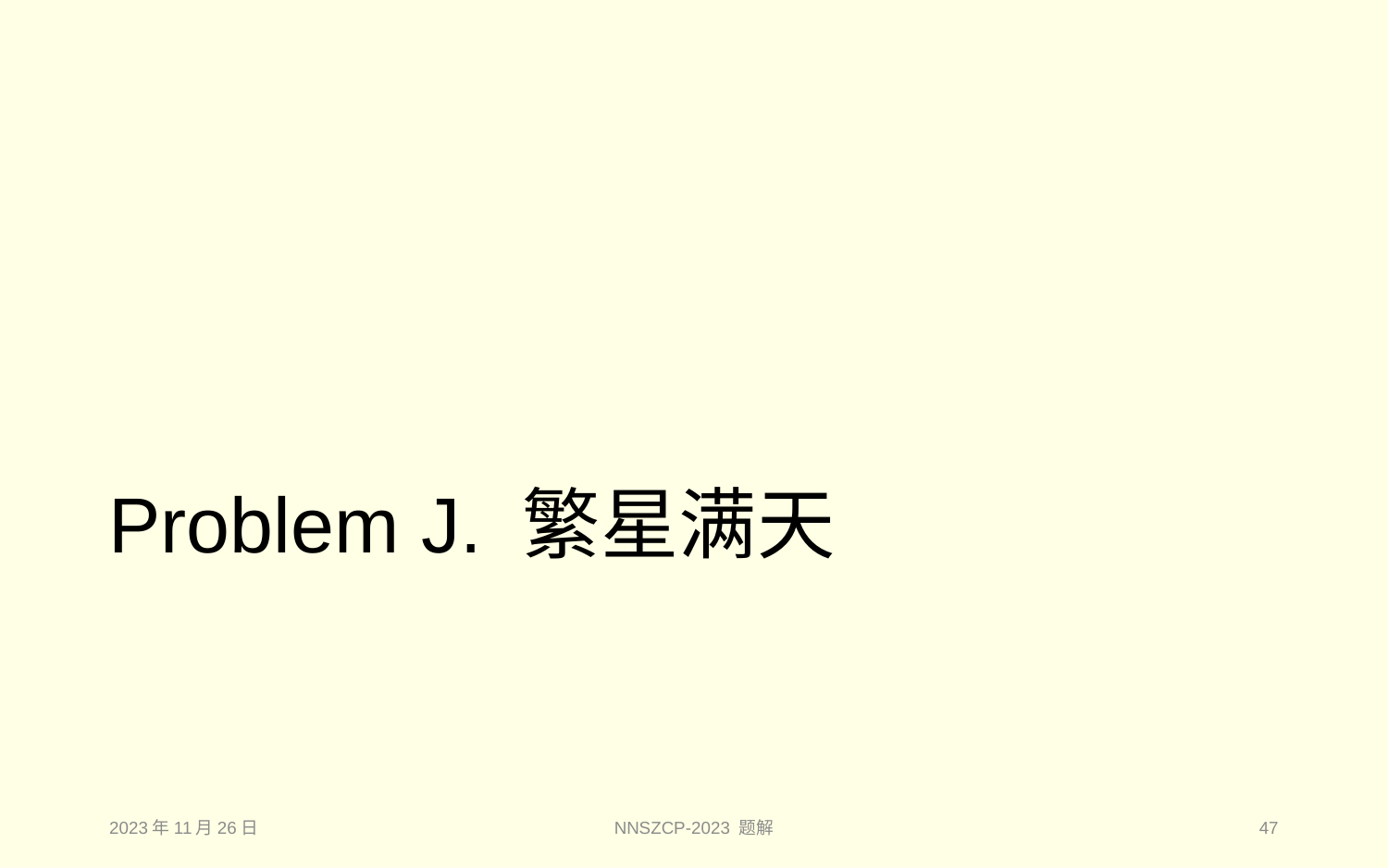

# Problem J. 繁星满天

2023年11月26日
NNSZCP-2023 题解
47